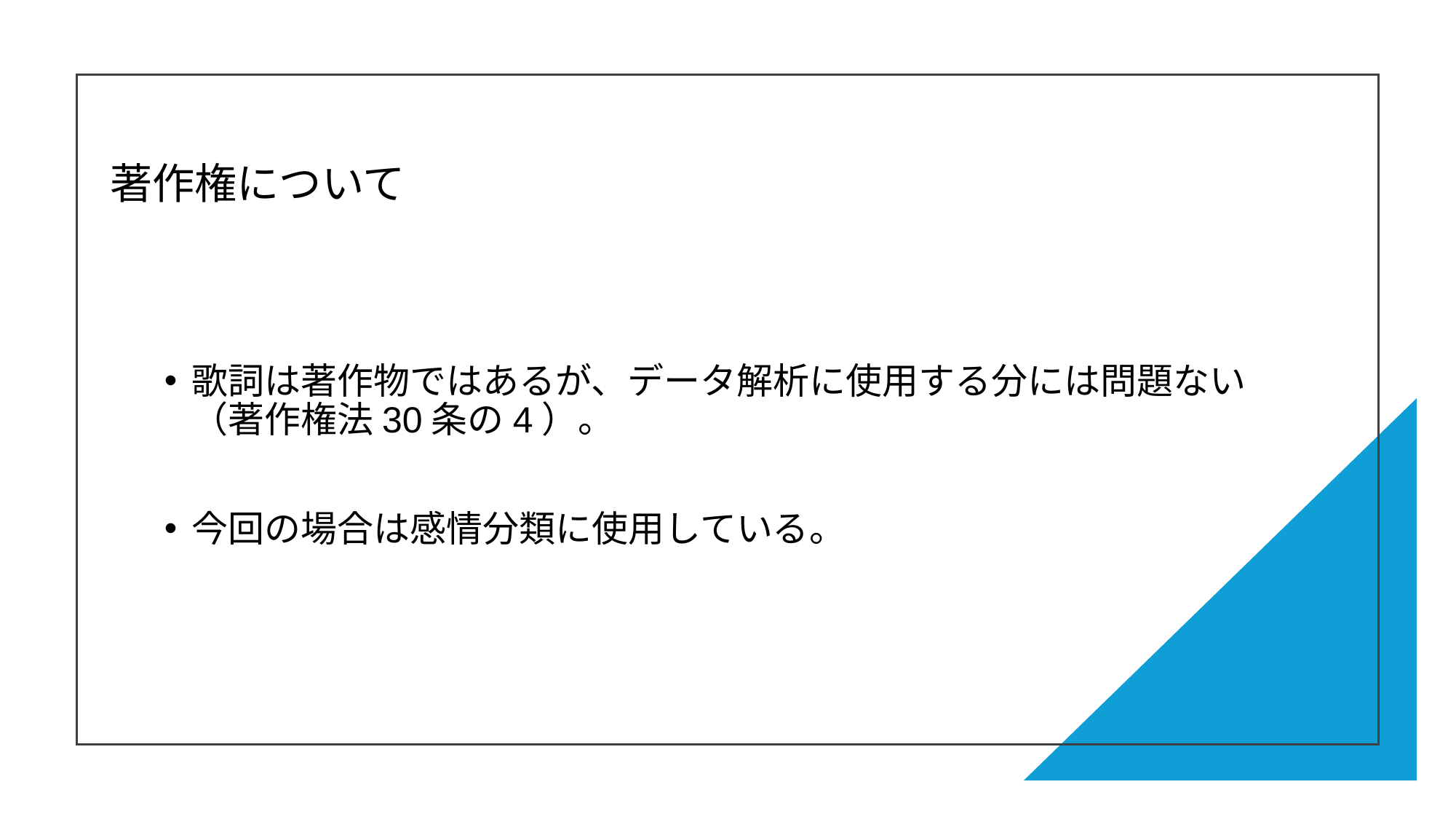

# 著作権について

歌詞は著作物ではあるが、データ解析に使用する分には問題ない（著作権法30条の4）。

今回の場合は感情分類に使用している。

59